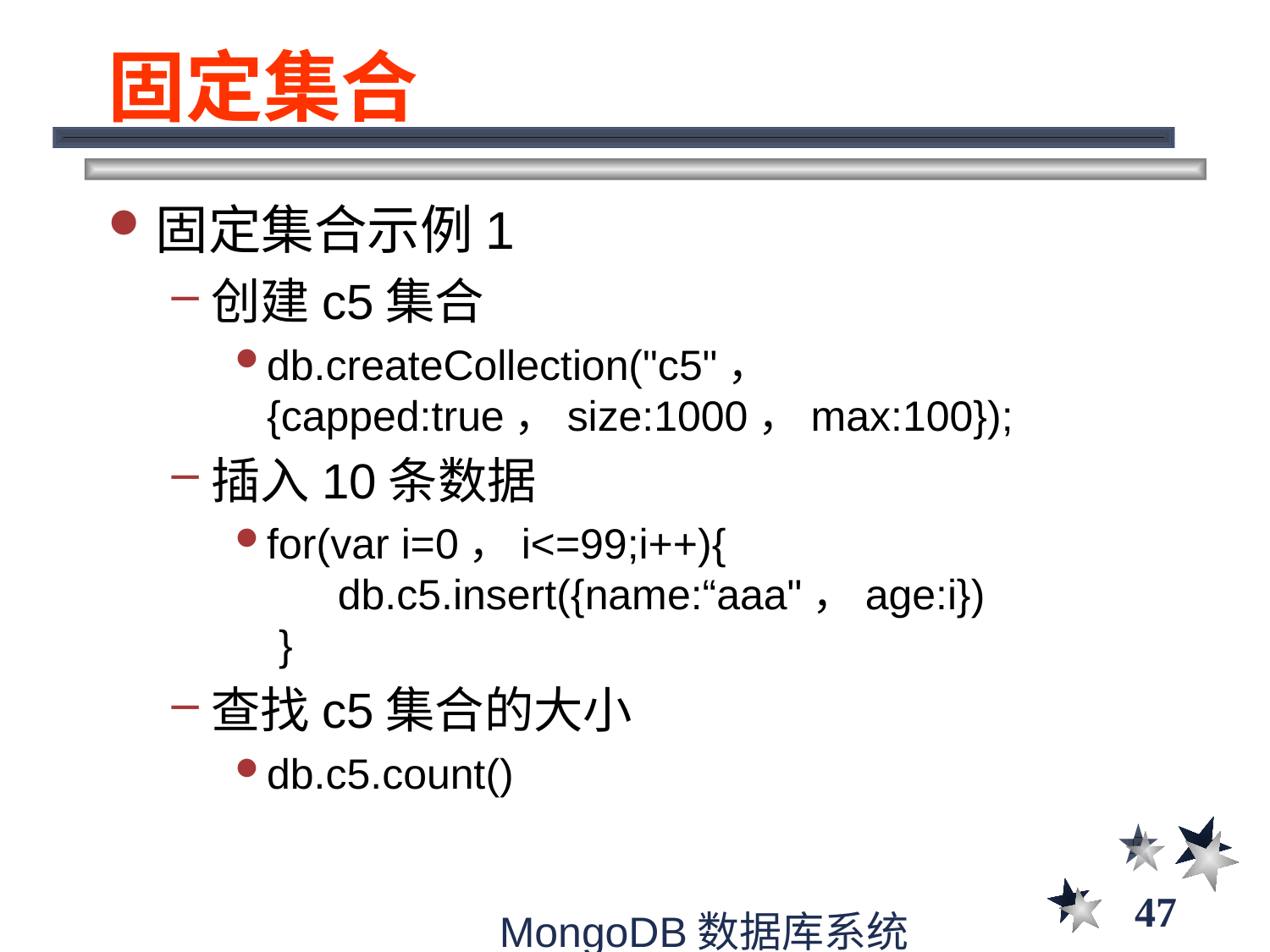

# 固定集合
固定集合示例1
创建c5集合
db.createCollection("c5"，{capped:true，size:1000，max:100});
插入10条数据
for(var i=0，i<=99;i++){
      db.c5.insert({name:“aaa"，age:i})
 }
查找c5集合的大小
db.c5.count()
47
MongoDB数据库系统